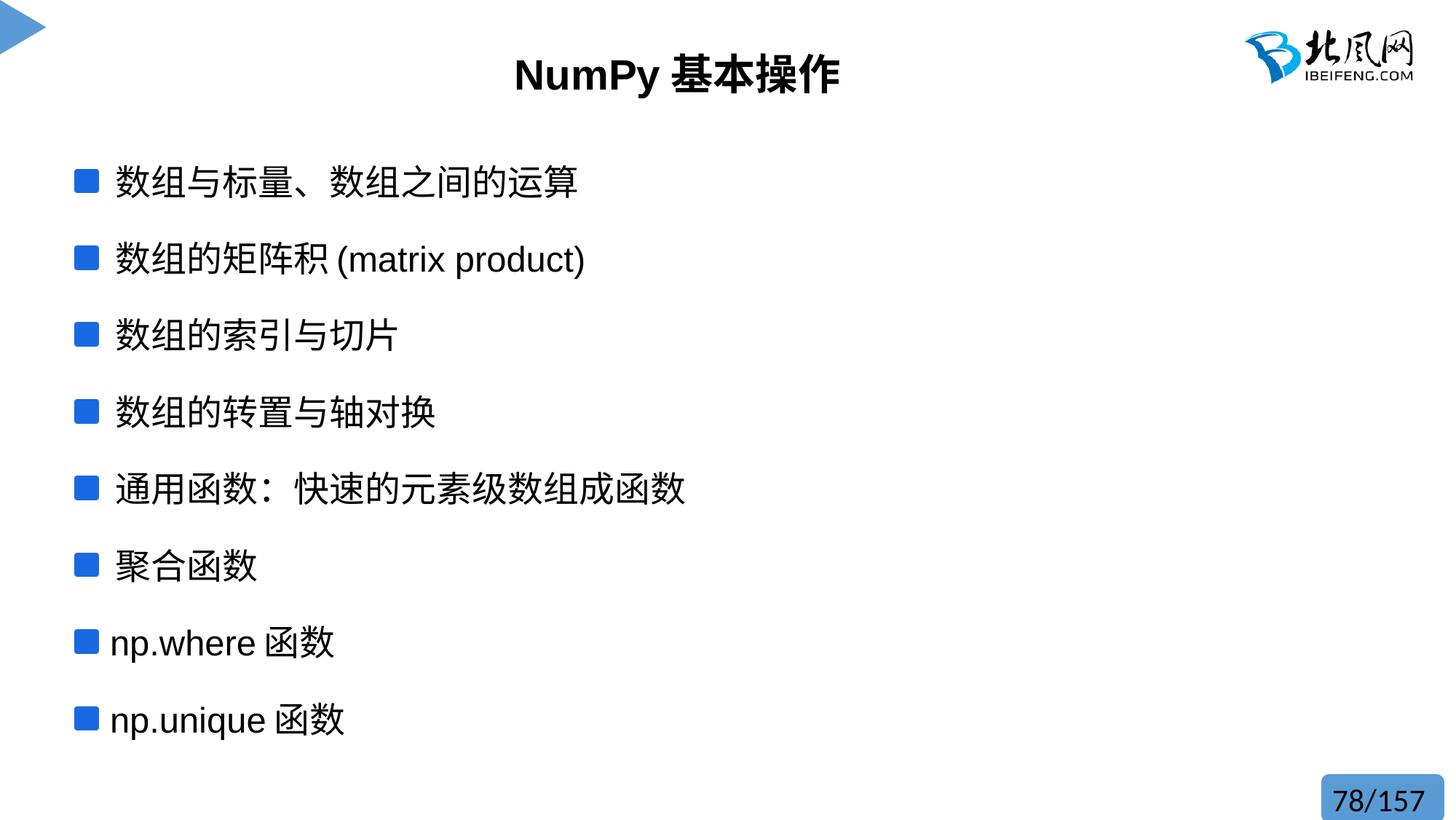

# NumPy基本操作
 数组与标量、数组之间的运算
 数组的矩阵积(matrix product)
 数组的索引与切片
 数组的转置与轴对换
 通用函数：快速的元素级数组成函数
 聚合函数
 np.where函数
 np.unique函数